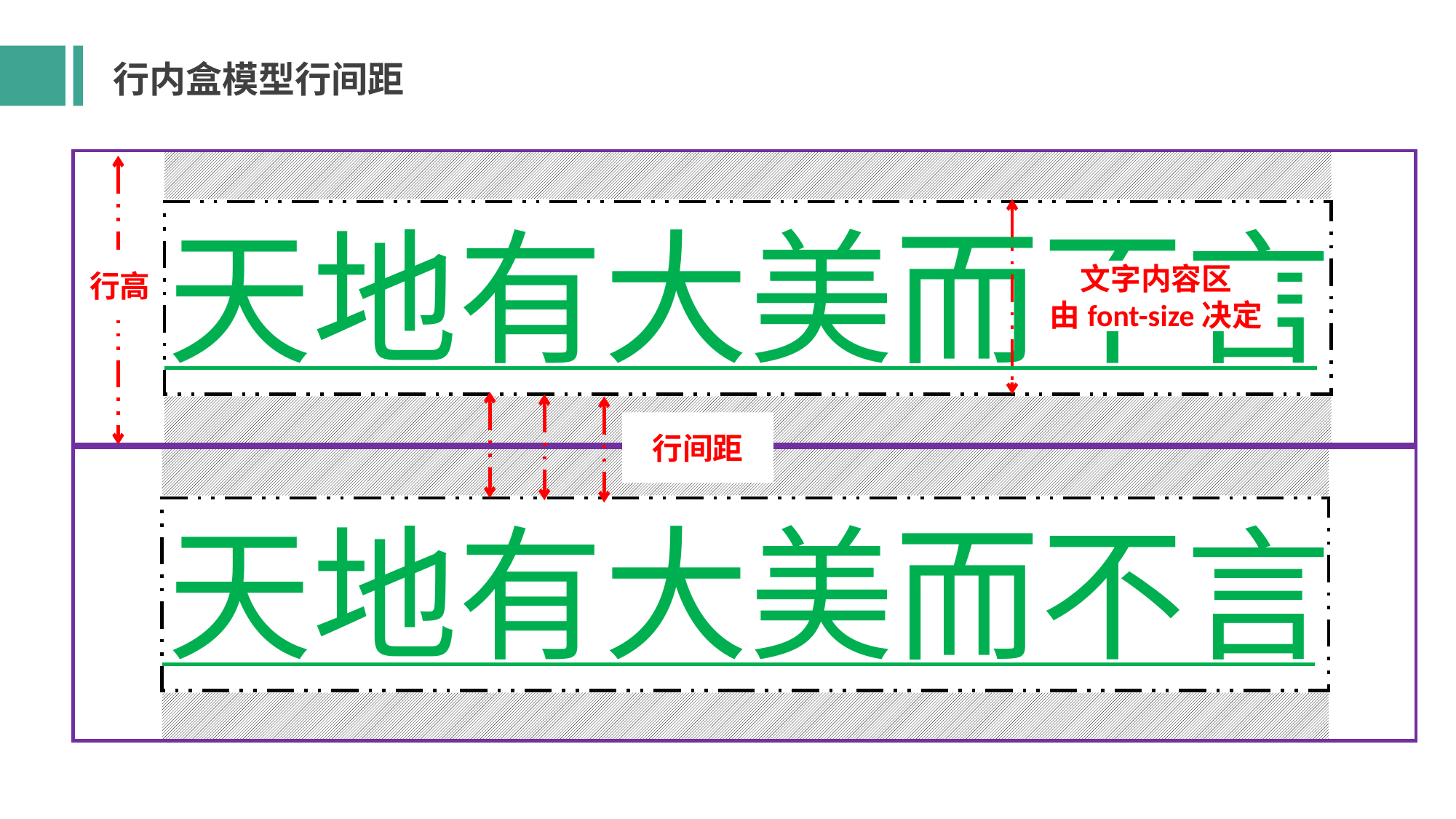

行内盒模型行间距

天地有大美而不言
行高
文字内容区
由font-size决定

行间距

天地有大美而不言